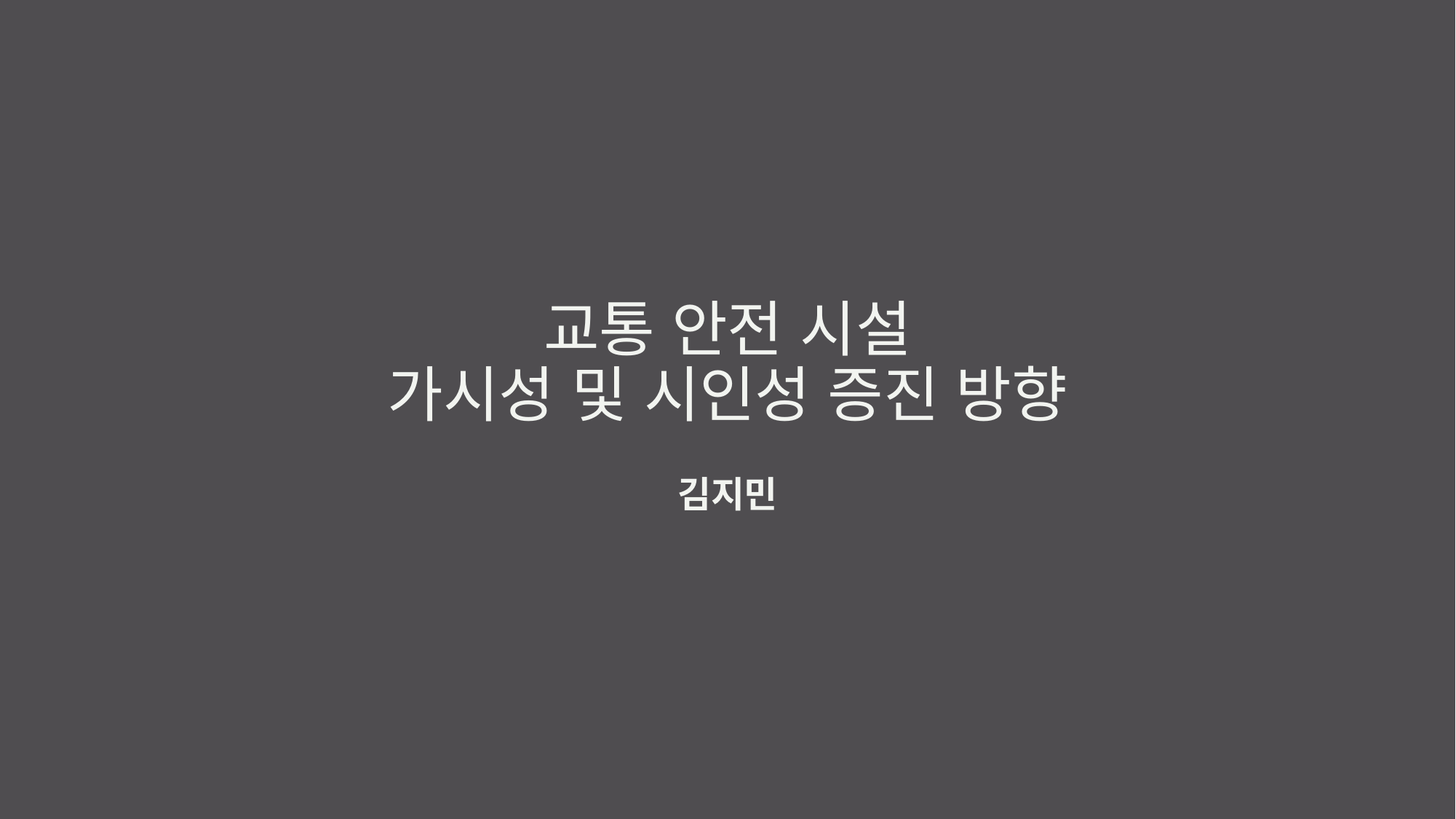

# 교통 안전 시설 가시성 및 시인성 증진 방향
김지민